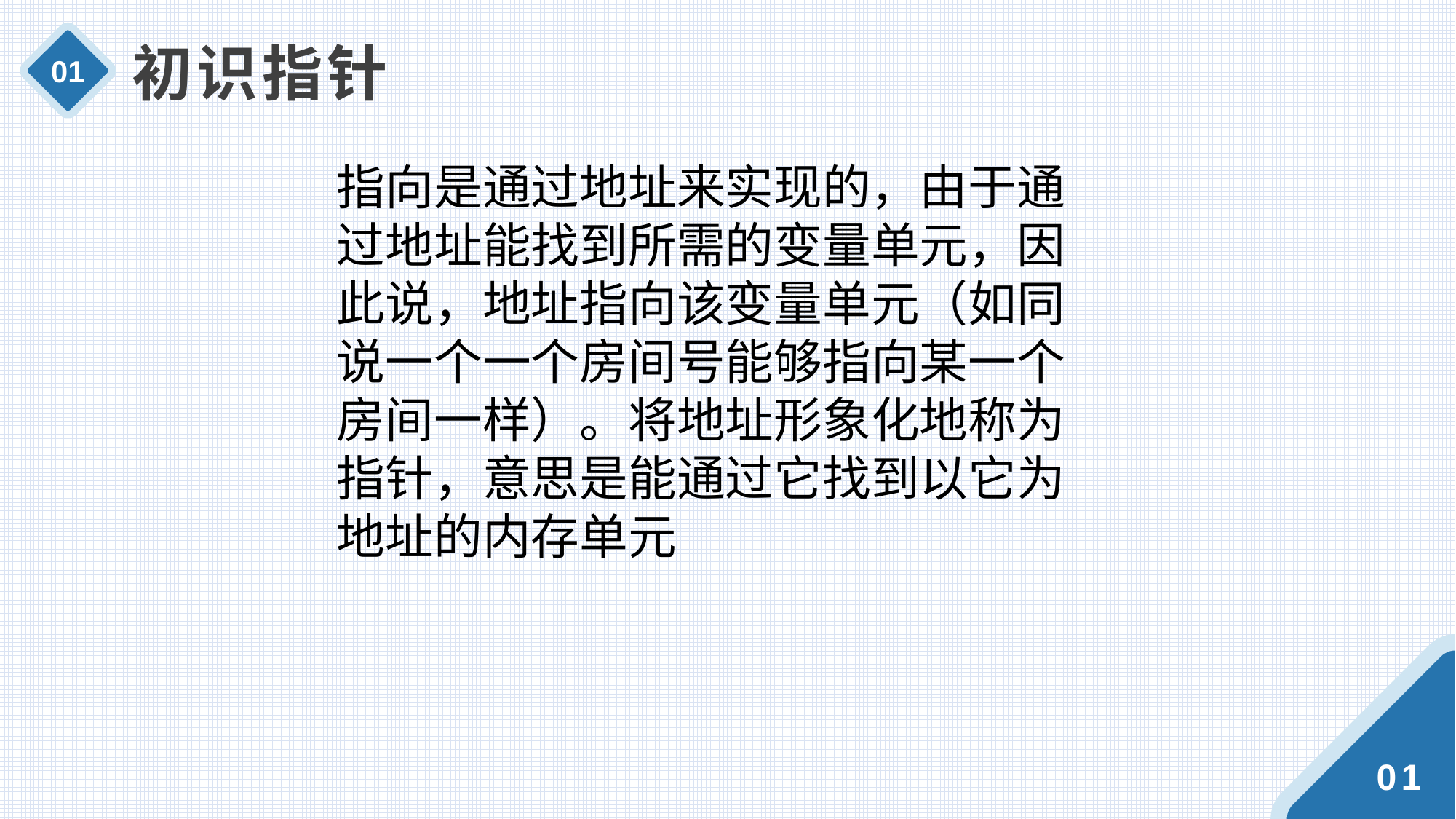

初识指针

01
指向是通过地址来实现的，由于通过地址能找到所需的变量单元，因此说，地址指向该变量单元（如同说一个一个房间号能够指向某一个房间一样）。将地址形象化地称为指针，意思是能通过它找到以它为地址的内存单元

01